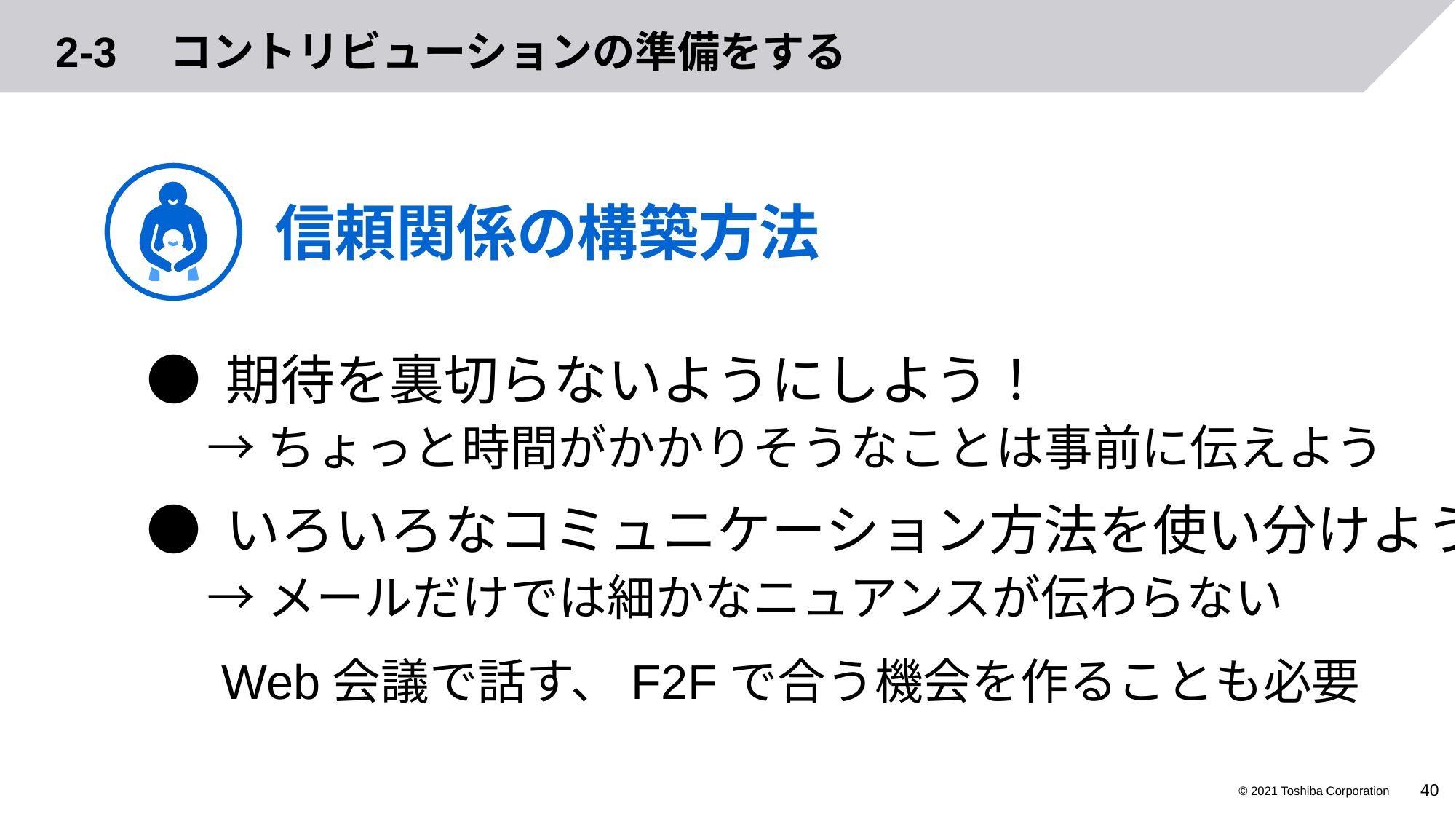

# 2-3　コントリビューションの準備をする

信頼関係の構築方法
● 期待を裏切らないようにしよう！
     →ちょっと時間がかかりそうなことは事前に伝えよう
● いろいろなコミュニケーション方法を使い分けよう！
     →メールだけでは細かなニュアンスが伝わらない
     Web会議で話す、F2Fで合う機会を作ることも必要